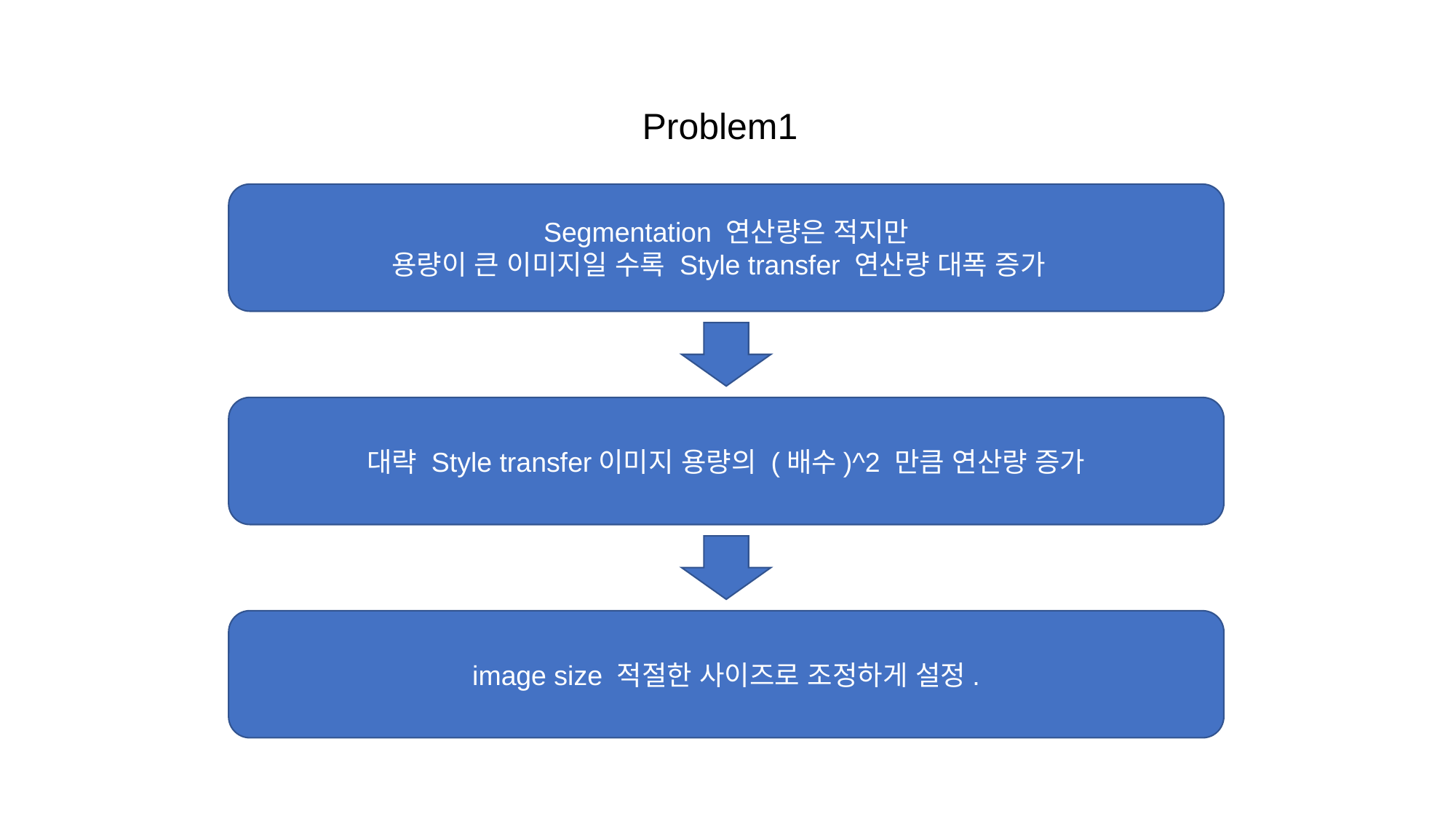

Problem1
Segmentation 연산량은 적지만
용량이 큰 이미지일 수록 Style transfer 연산량 대폭 증가

대략 Style transfer이미지 용량의 (배수)^2 만큼 연산량 증가

image size 적절한 사이즈로 조정하게 설정.